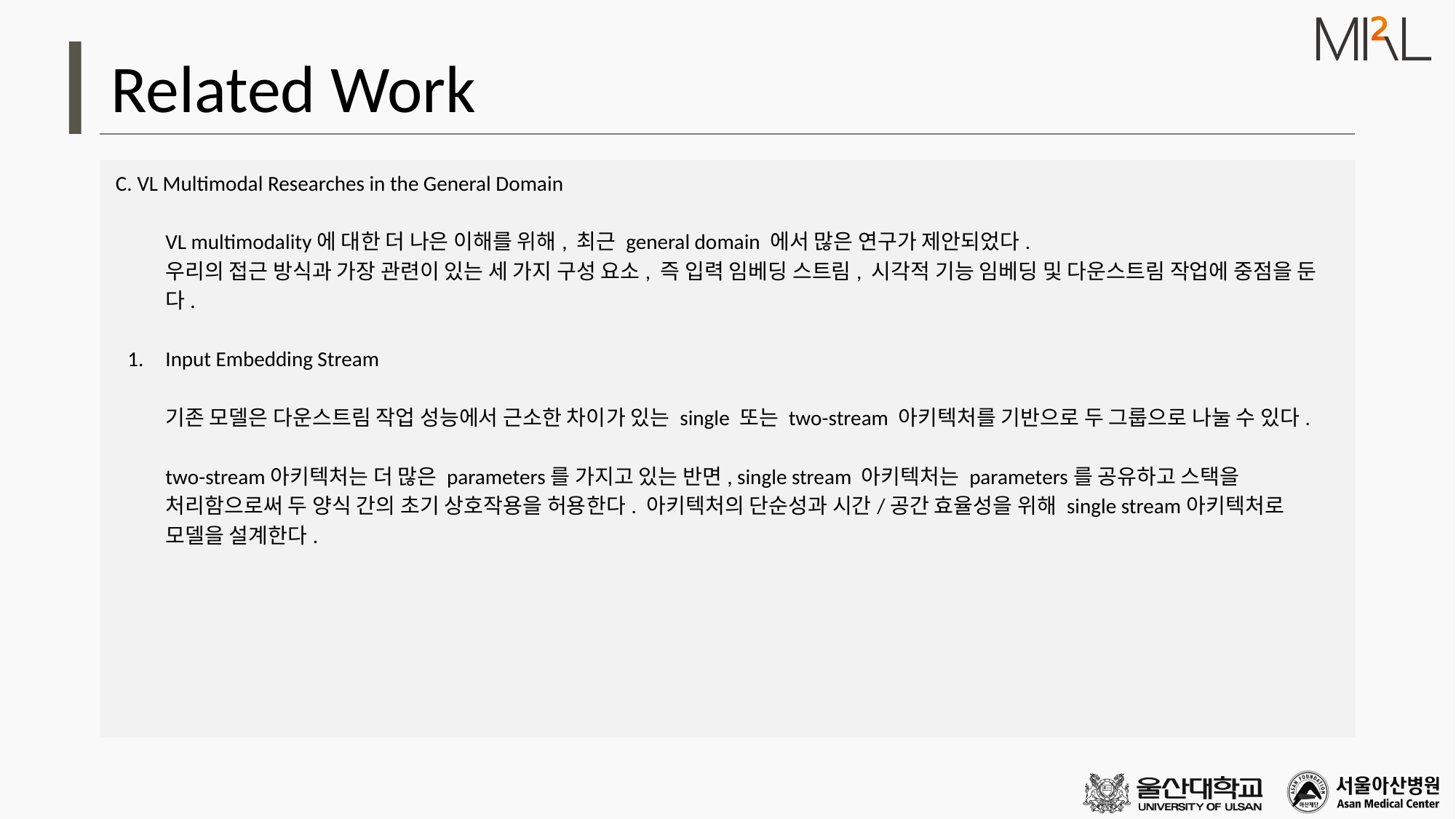

# Related Work
 C. VL Multimodal Researches in the General Domain

VL multimodality에 대한 더 나은 이해를 위해, 최근 general domain 에서 많은 연구가 제안되었다.
우리의 접근 방식과 가장 관련이 있는 세 가지 구성 요소, 즉 입력 임베딩 스트림, 시각적 기능 임베딩 및 다운스트림 작업에 중점을 둔다.

Input Embedding Stream

기존 모델은 다운스트림 작업 성능에서 근소한 차이가 있는 single 또는 two-stream 아키텍처를 기반으로 두 그룹으로 나눌 수 있다.

two-stream아키텍처는 더 많은 parameters를 가지고 있는 반면, single stream 아키텍처는 parameters를 공유하고 스택을 처리함으로써 두 양식 간의 초기 상호작용을 허용한다. 아키텍처의 단순성과 시간/공간 효율성을 위해 single stream아키텍처로 모델을 설계한다.